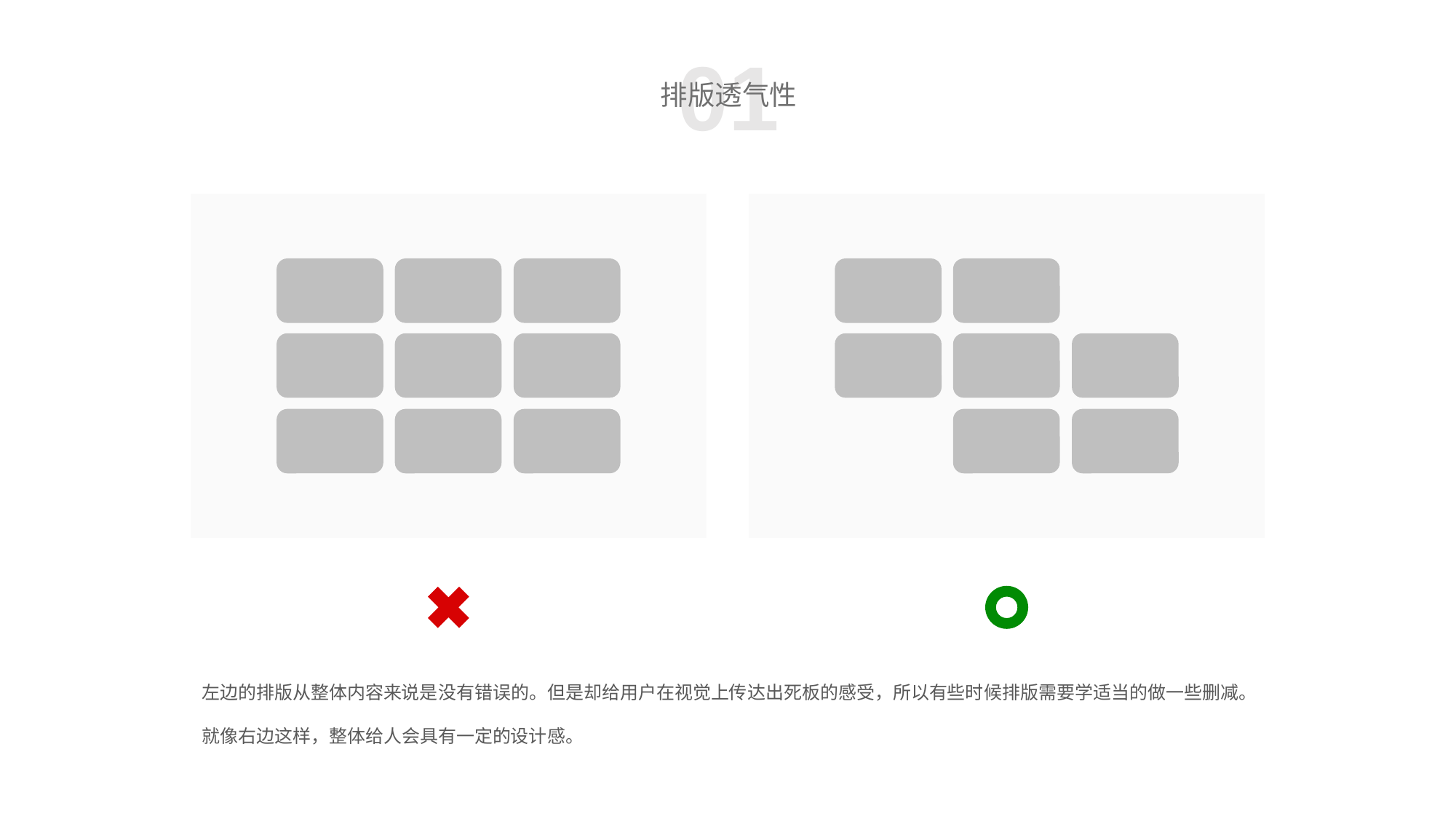

01
排版透气性

左边的排版从整体内容来说是没有错误的。但是却给用户在视觉上传达出死板的感受，所以有些时候排版需要学适当的做一些删减。就像右边这样，整体给人会具有一定的设计感。